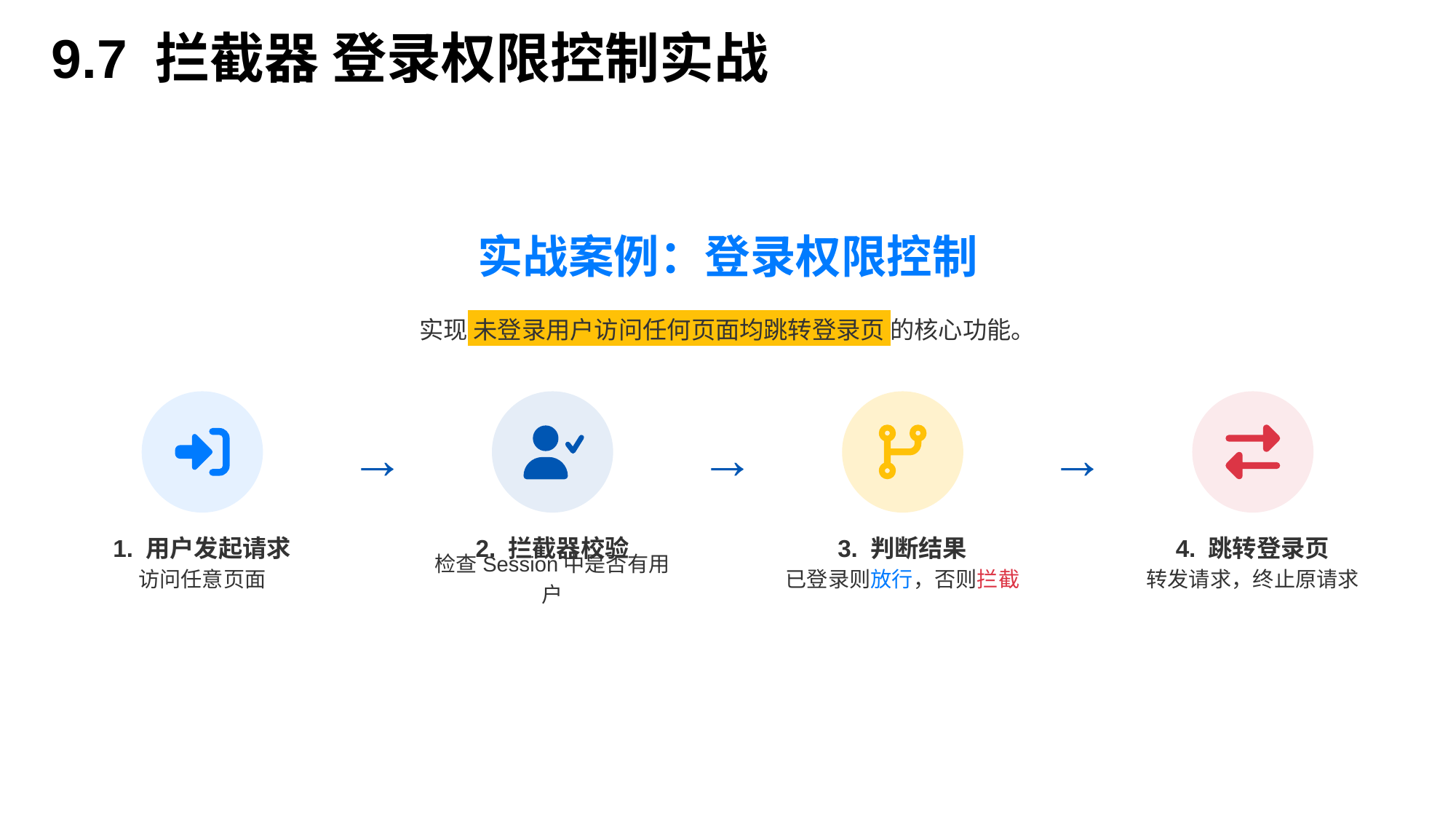

9.7 拦截器 登录权限控制实战
实战案例：登录权限控制
实现 未登录用户访问任何页面均跳转登录页 的核心功能。

→
→
→
1. 用户发起请求
2. 拦截器校验
3. 判断结果
4. 跳转登录页
访问任意页面
检查Session中是否有用户
已登录则放行，否则拦截
转发请求，终止原请求